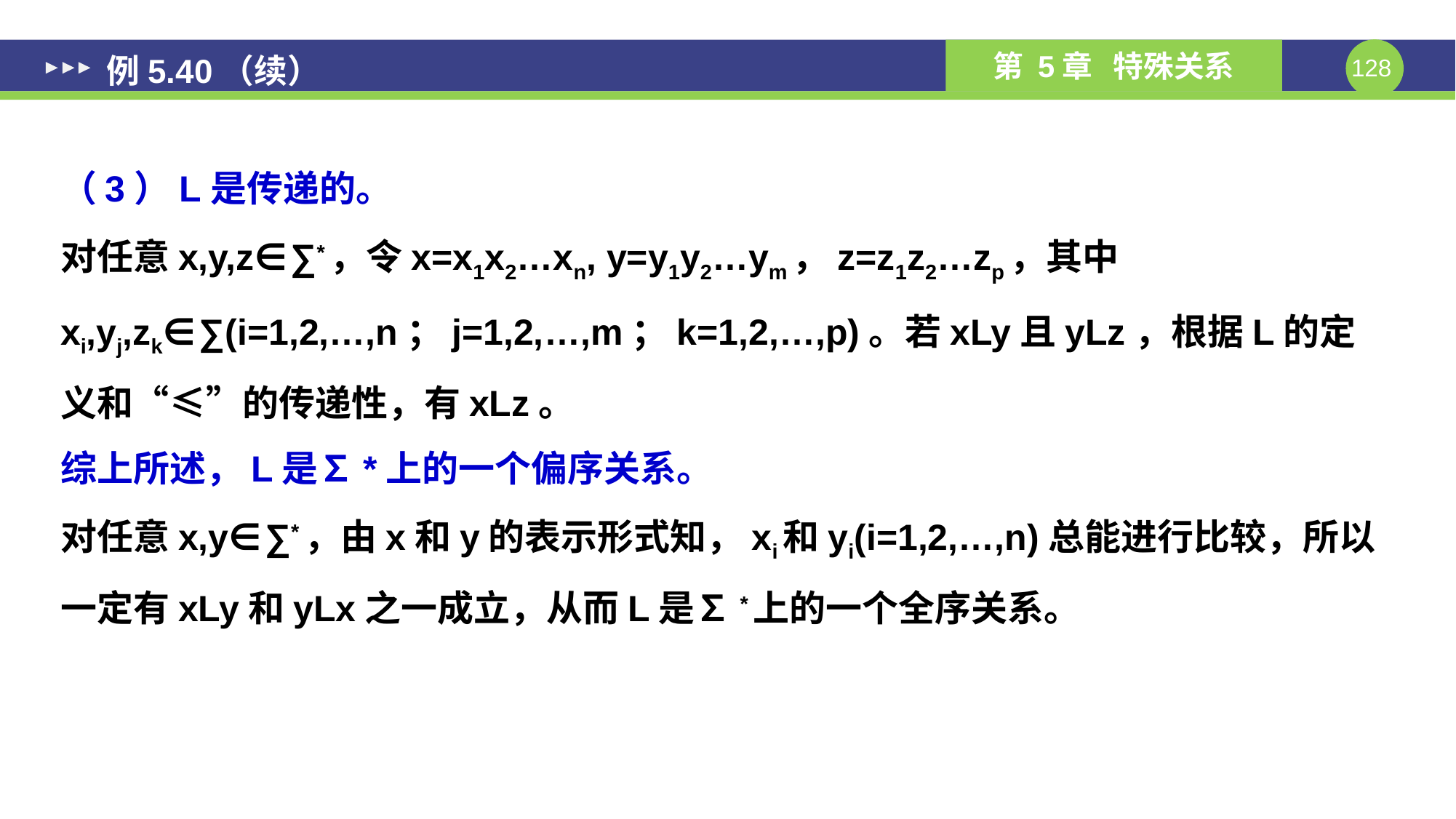

# 例5.40（续）
（3）L是传递的。
对任意x,y,z∈∑*，令x=x1x2…xn, y=y1y2…ym，z=z1z2…zp，其中xi,yj,zk∈∑(i=1,2,…,n；j=1,2,…,m；k=1,2,…,p)。若xLy且yLz，根据L的定义和“≤”的传递性，有xLz。
综上所述，L是∑*上的一个偏序关系。
对任意x,y∈∑*，由x和y的表示形式知，xi和yi(i=1,2,…,n)总能进行比较，所以一定有xLy和yLx之一成立，从而L是∑*上的一个全序关系。